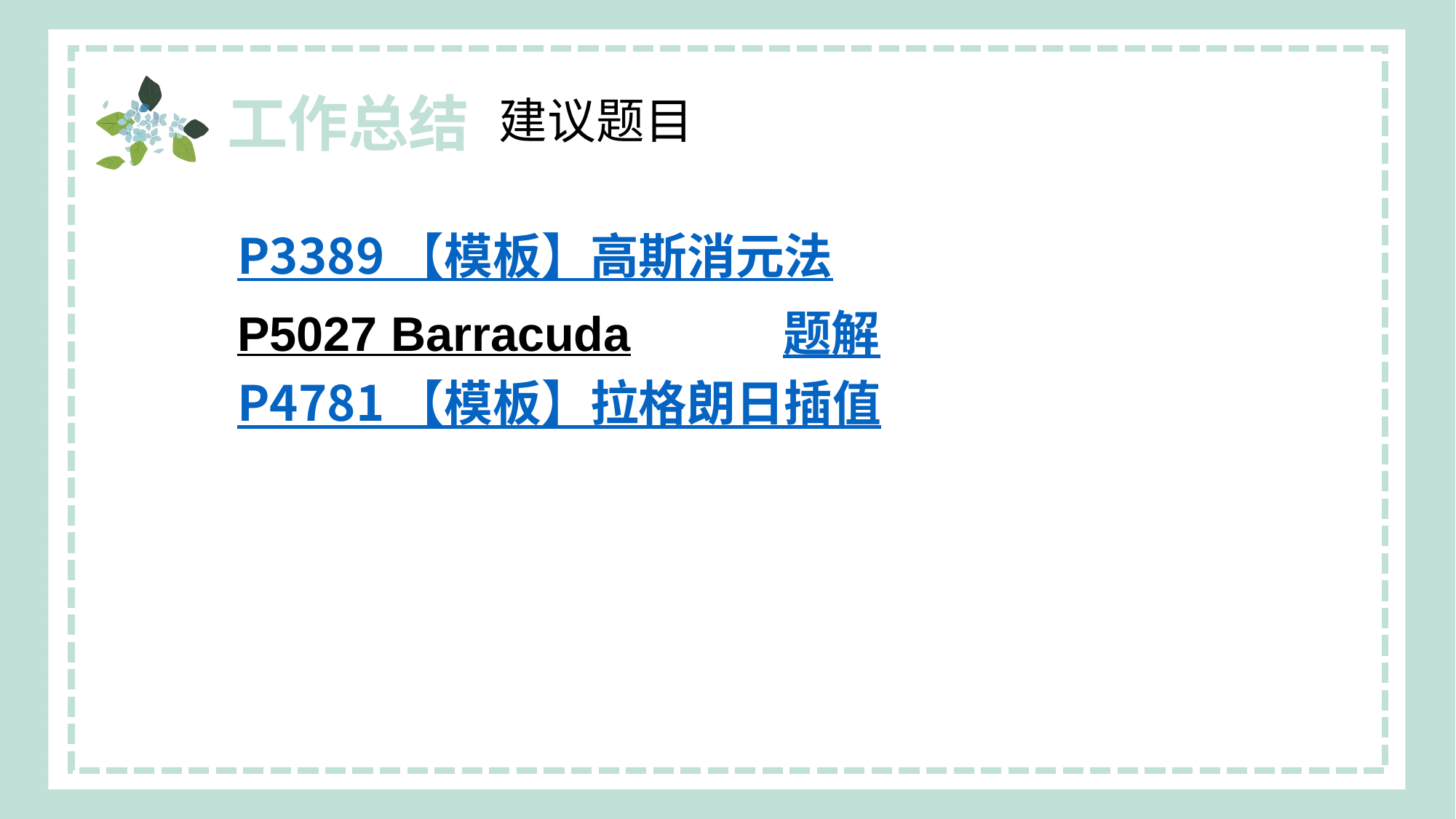

建议题目
P3389 【模板】高斯消元法

P5027 Barracuda		题解
P4781 【模板】拉格朗日插值